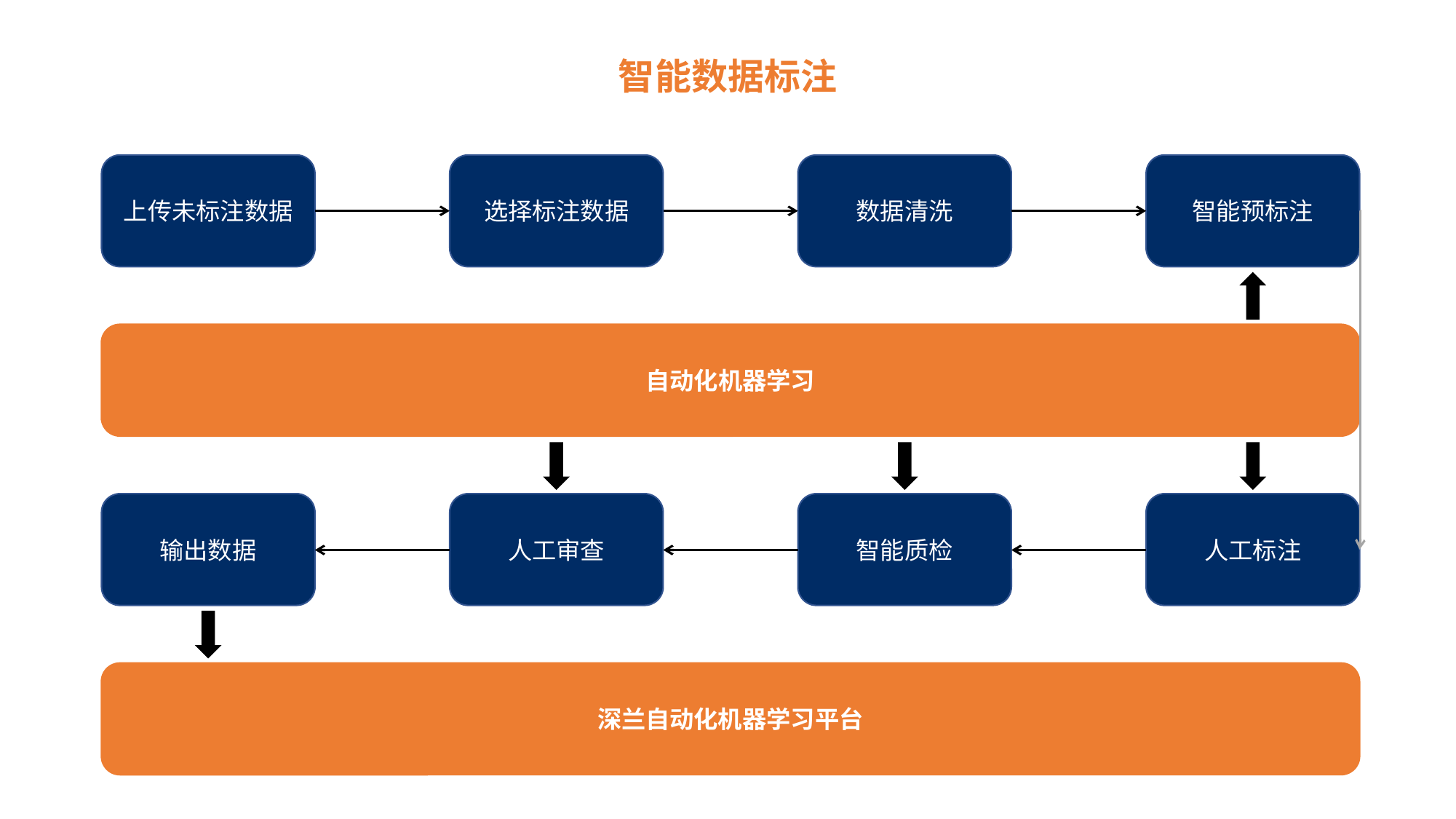

智能数据标注
上传未标注数据
选择标注数据
数据清洗
智能预标注

增强
自动化机器学习

辅助
增强
辅助
输出数据
人工审查
智能质检
人工标注

进入
深兰自动化机器学习平台